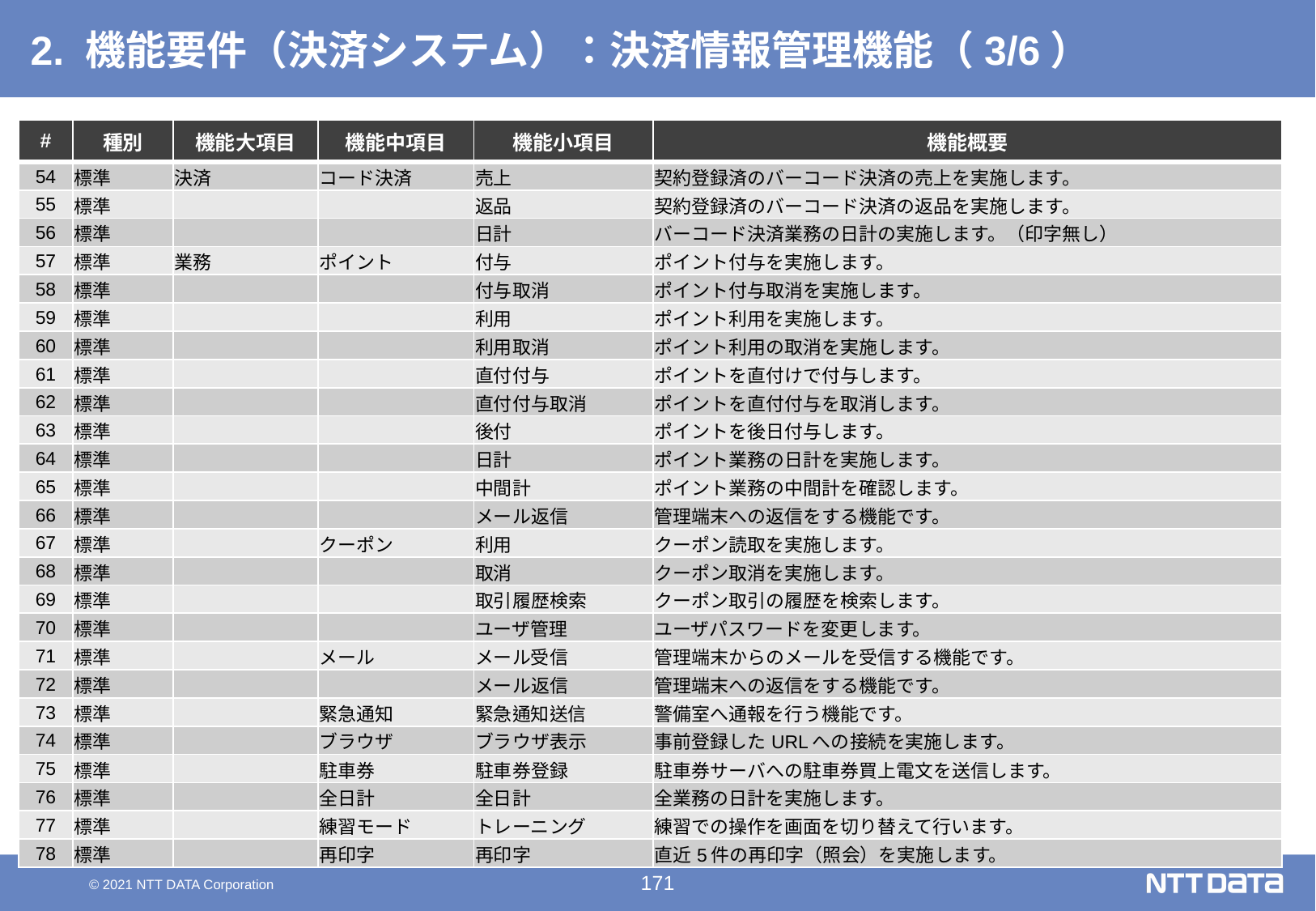

# 2. 機能要件（決済システム）：決済情報管理機能（3/6）
| # | 種別 | 機能大項目 | 機能中項目 | 機能小項目 | 機能概要 |
| --- | --- | --- | --- | --- | --- |
| 54 | 標準 | 決済 | コード決済 | 売上 | 契約登録済のバーコード決済の売上を実施します。 |
| 55 | 標準 |  |  | 返品 | 契約登録済のバーコード決済の返品を実施します。 |
| 56 | 標準 |  |  | 日計 | バーコード決済業務の日計の実施します。（印字無し） |
| 57 | 標準 | 業務 | ポイント | 付与 | ポイント付与を実施します。 |
| 58 | 標準 |  |  | 付与取消 | ポイント付与取消を実施します。 |
| 59 | 標準 |  |  | 利用 | ポイント利用を実施します。 |
| 60 | 標準 |  |  | 利用取消 | ポイント利用の取消を実施します。 |
| 61 | 標準 |  |  | 直付付与 | ポイントを直付けで付与します。 |
| 62 | 標準 |  |  | 直付付与取消 | ポイントを直付付与を取消します。 |
| 63 | 標準 |  |  | 後付 | ポイントを後日付与します。 |
| 64 | 標準 |  |  | 日計 | ポイント業務の日計を実施します。 |
| 65 | 標準 |  |  | 中間計 | ポイント業務の中間計を確認します。 |
| 66 | 標準 |  |  | メール返信 | 管理端末への返信をする機能です。 |
| 67 | 標準 |  | クーポン | 利用 | クーポン読取を実施します。 |
| 68 | 標準 |  |  | 取消 | クーポン取消を実施します。 |
| 69 | 標準 |  |  | 取引履歴検索 | クーポン取引の履歴を検索します。 |
| 70 | 標準 |  |  | ユーザ管理 | ユーザパスワードを変更します。 |
| 71 | 標準 |  | メール | メール受信 | 管理端末からのメールを受信する機能です。 |
| 72 | 標準 |  |  | メール返信 | 管理端末への返信をする機能です。 |
| 73 | 標準 |  | 緊急通知 | 緊急通知送信 | 警備室へ通報を行う機能です。 |
| 74 | 標準 |  | ブラウザ | ブラウザ表示 | 事前登録したURLへの接続を実施します。 |
| 75 | 標準 |  | 駐車券 | 駐車券登録 | 駐車券サーバへの駐車券買上電文を送信します。 |
| 76 | 標準 |  | 全日計 | 全日計 | 全業務の日計を実施します。 |
| 77 | 標準 |  | 練習モード | トレーニング | 練習での操作を画面を切り替えて行います。 |
| 78 | 標準 |  | 再印字 | 再印字 | 直近5件の再印字（照会）を実施します。 |